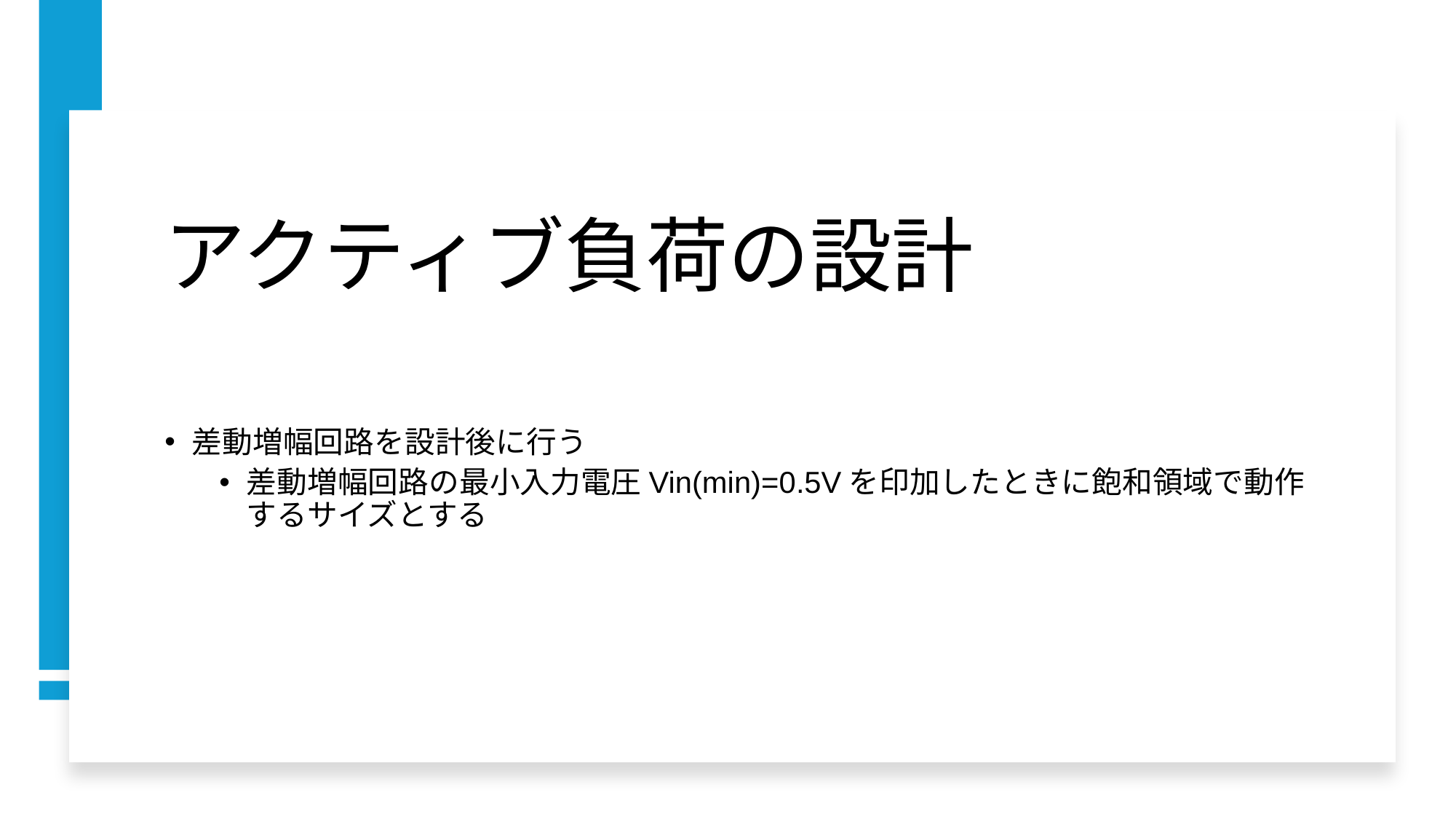

# アクティブ負荷の設計

差動増幅回路を設計後に行う
差動増幅回路の最小入力電圧Vin(min)=0.5Vを印加したときに飽和領域で動作するサイズとする